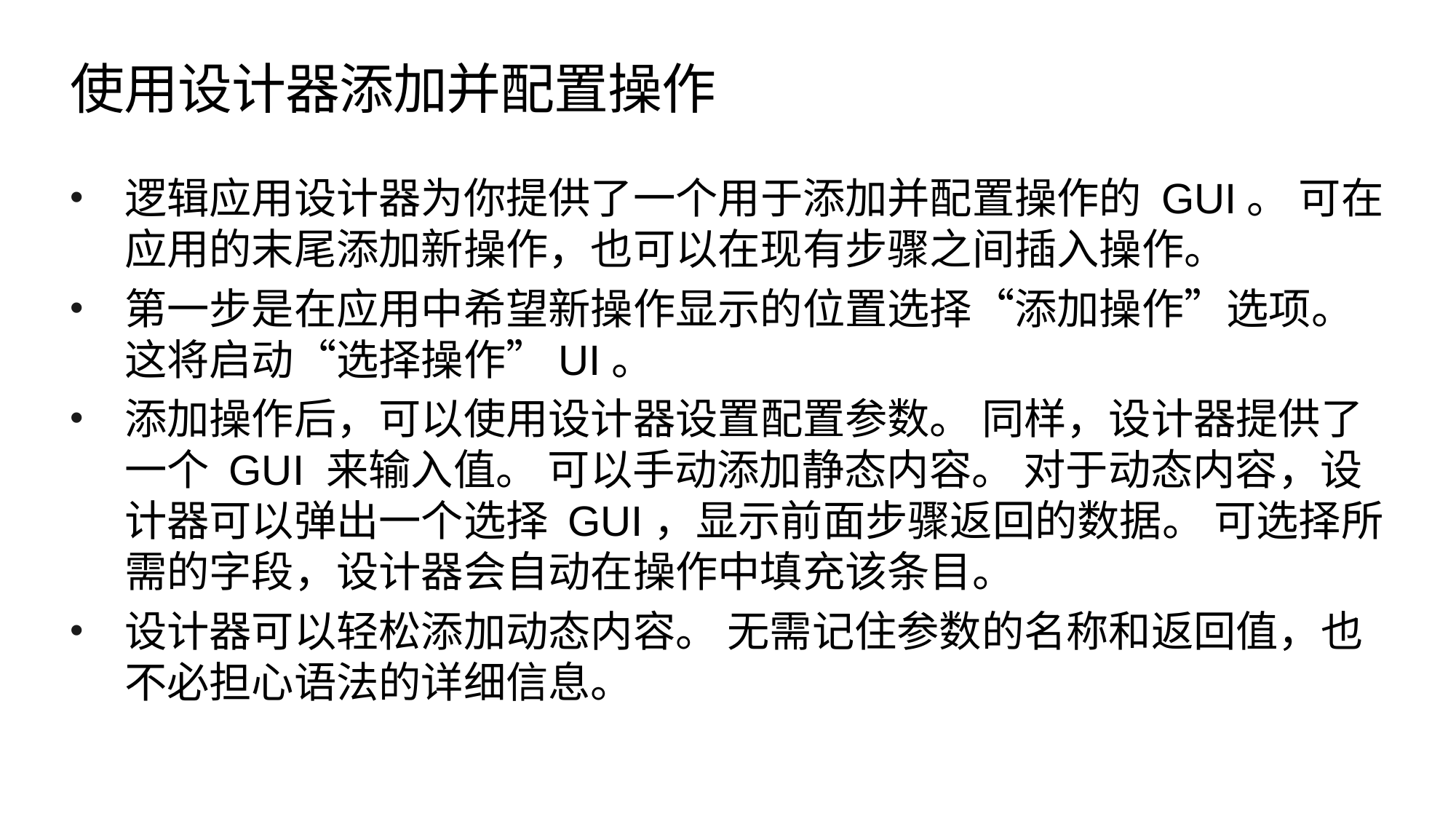

# 使用设计器添加并配置操作
逻辑应用设计器为你提供了一个用于添加并配置操作的 GUI。 可在应用的末尾添加新操作，也可以在现有步骤之间插入操作。
第一步是在应用中希望新操作显示的位置选择“添加操作”选项。 这将启动“选择操作”UI。
添加操作后，可以使用设计器设置配置参数。 同样，设计器提供了一个 GUI 来输入值。 可以手动添加静态内容。 对于动态内容，设计器可以弹出一个选择 GUI，显示前面步骤返回的数据。 可选择所需的字段，设计器会自动在操作中填充该条目。
设计器可以轻松添加动态内容。 无需记住参数的名称和返回值，也不必担心语法的详细信息。